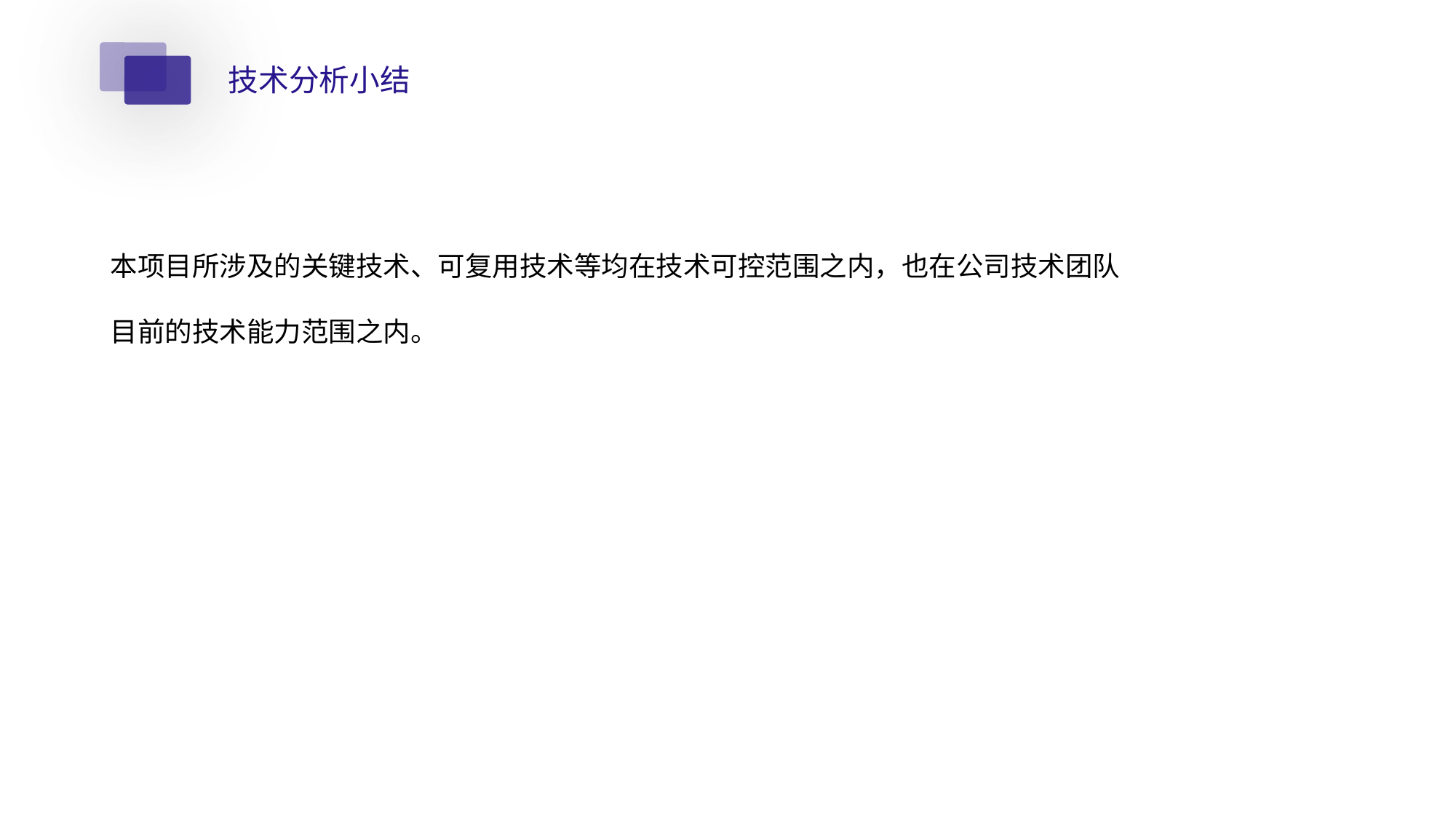

技术分析小结
本项目所涉及的关键技术、可复用技术等均在技术可控范围之内，也在公司技术团队目前的技术能力范围之内。